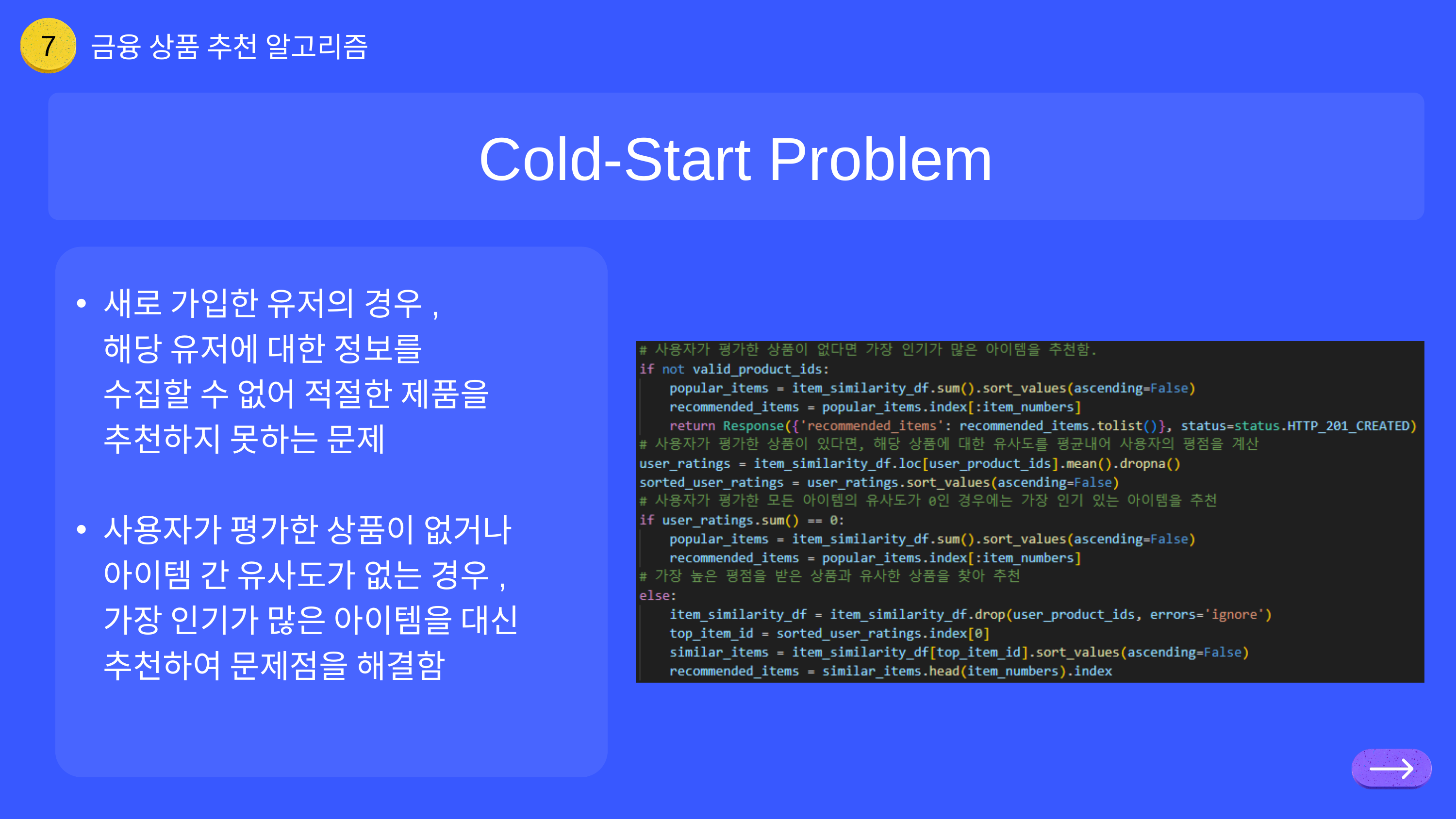

금융 상품 추천 알고리즘
7

Cold-Start Problem

새로 가입한 유저의 경우,                해당 유저에 대한 정보를                수집할 수 없어 적절한 제품을        추천하지 못하는 문제

사용자가 평가한 상품이 없거나      아이템 간 유사도가 없는 경우,        가장 인기가 많은 아이템을 대신      추천하여 문제점을 해결함